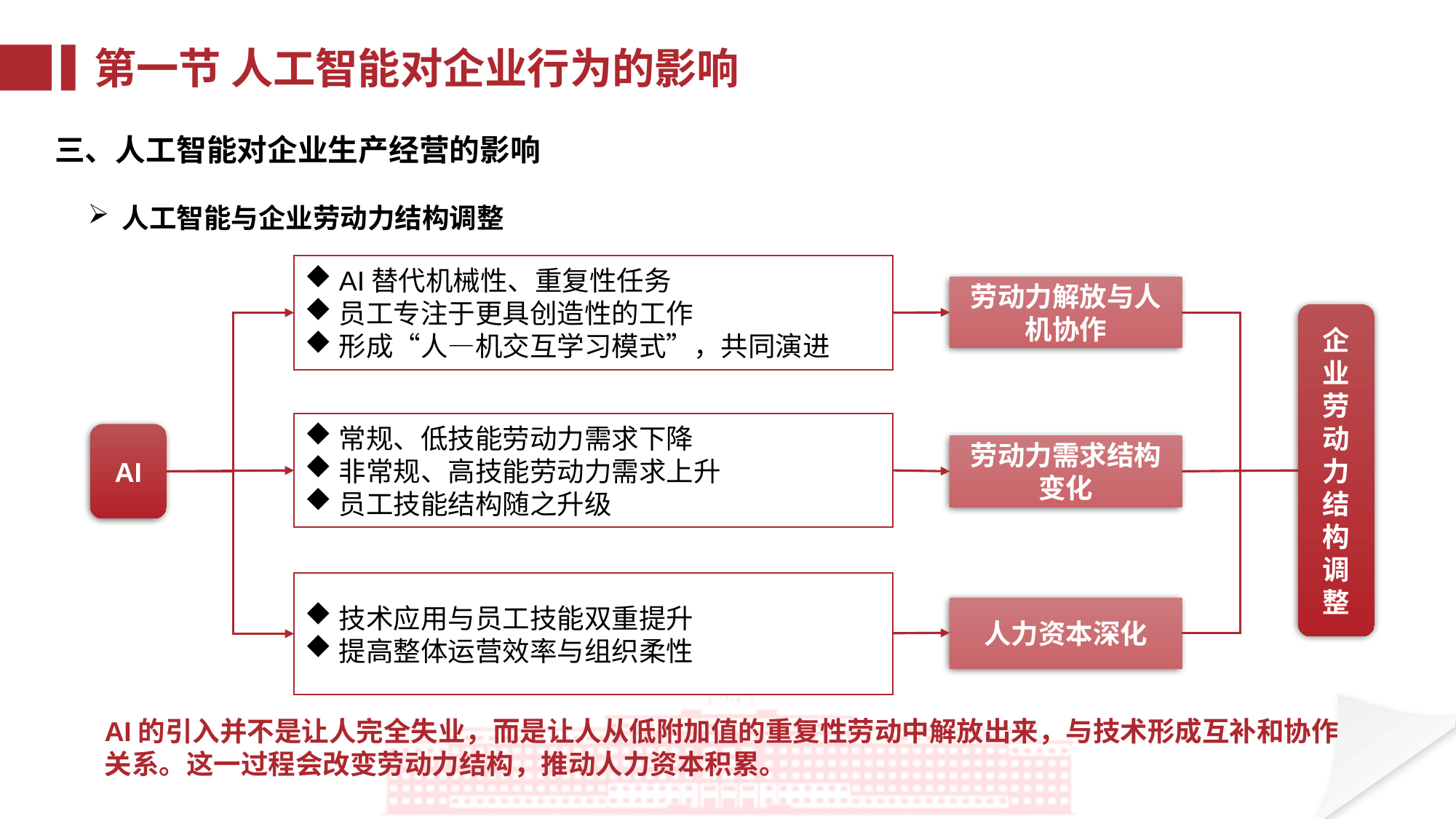

第一节 人工智能对企业行为的影响
三、人工智能对企业生产经营的影响
人工智能与企业劳动力结构调整
AI替代机械性、重复性任务
员工专注于更具创造性的工作
形成“人—机交互学习模式”，共同演进
劳动力解放与人机协作
企业劳动力结构调整
常规、低技能劳动力需求下降
非常规、高技能劳动力需求上升
员工技能结构随之升级
AI
劳动力需求结构变化
技术应用与员工技能双重提升
提高整体运营效率与组织柔性
人力资本深化
AI的引入并不是让人完全失业，而是让人从低附加值的重复性劳动中解放出来，与技术形成互补和协作关系。这一过程会改变劳动力结构，推动人力资本积累。